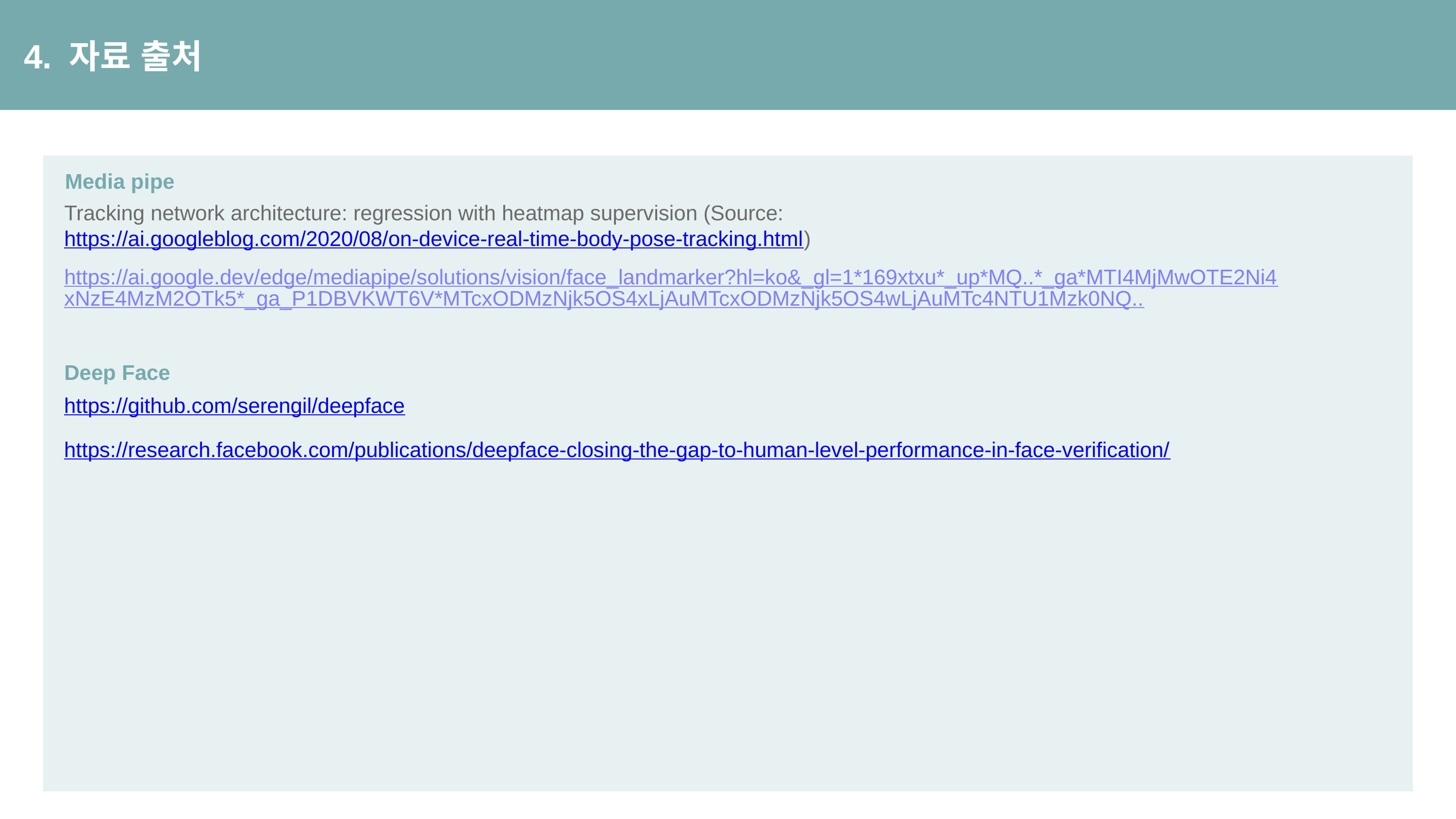

4. 자료 출처

Media pipe
Tracking network architecture: regression with heatmap supervision (Source: https://ai.googleblog.com/2020/08/on-device-real-time-body-pose-tracking.html)
https://ai.google.dev/edge/mediapipe/solutions/vision/face_landmarker?hl=ko&_gl=1*169xtxu*_up*MQ..*_ga*MTI4MjMwOTE2Ni4xNzE4MzM2OTk5*_ga_P1DBVKWT6V*MTcxODMzNjk5OS4xLjAuMTcxODMzNjk5OS4wLjAuMTc4NTU1Mzk0NQ..
Deep Face
https://github.com/serengil/deepface
https://research.facebook.com/publications/deepface-closing-the-gap-to-human-level-performance-in-face-verification/